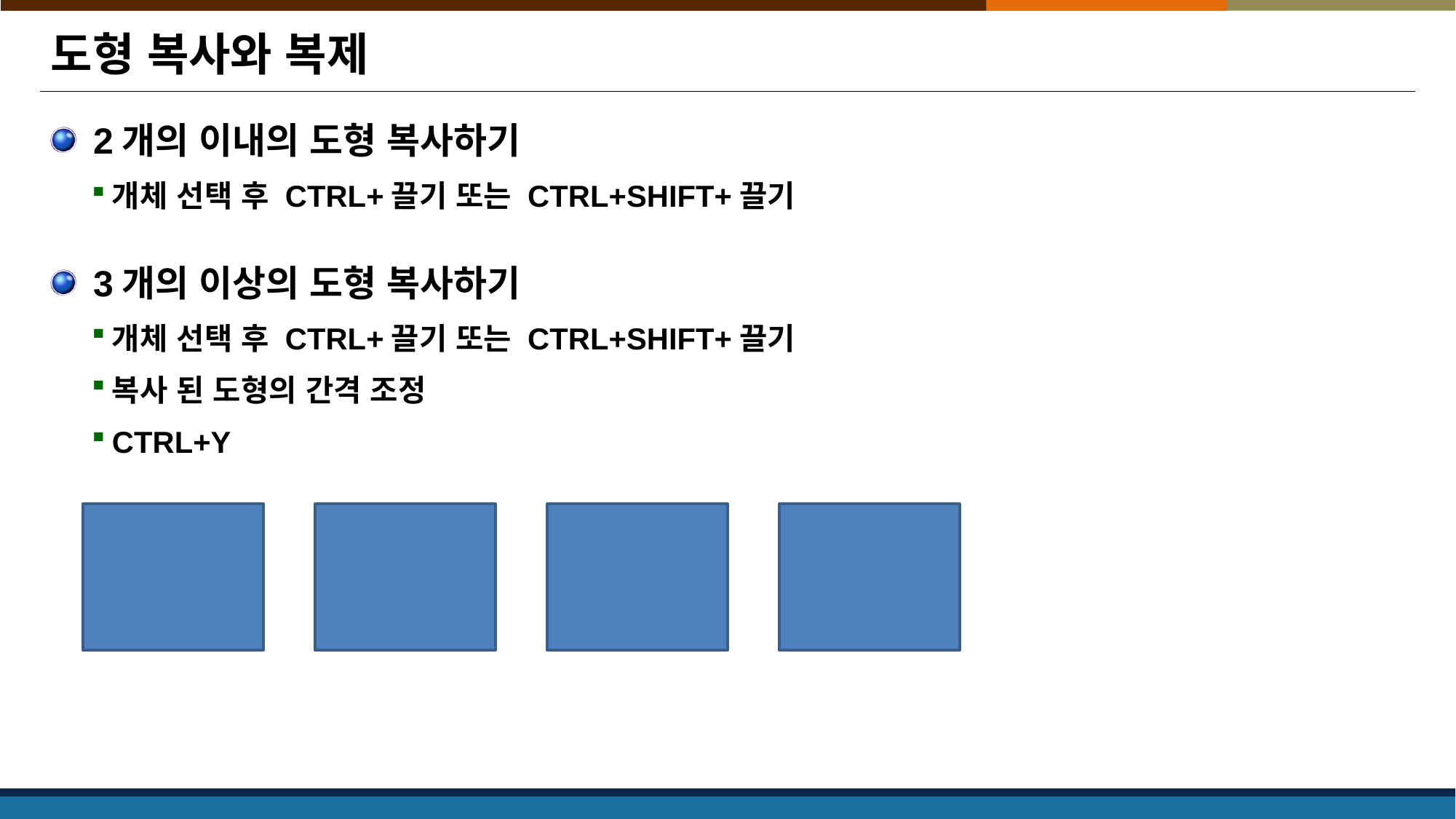

# 도형 복사와 복제
2개의 이내의 도형 복사하기
개체 선택 후 CTRL+끌기 또는 CTRL+SHIFT+끌기
3개의 이상의 도형 복사하기
개체 선택 후 CTRL+끌기 또는 CTRL+SHIFT+끌기
복사 된 도형의 간격 조정
CTRL+Y